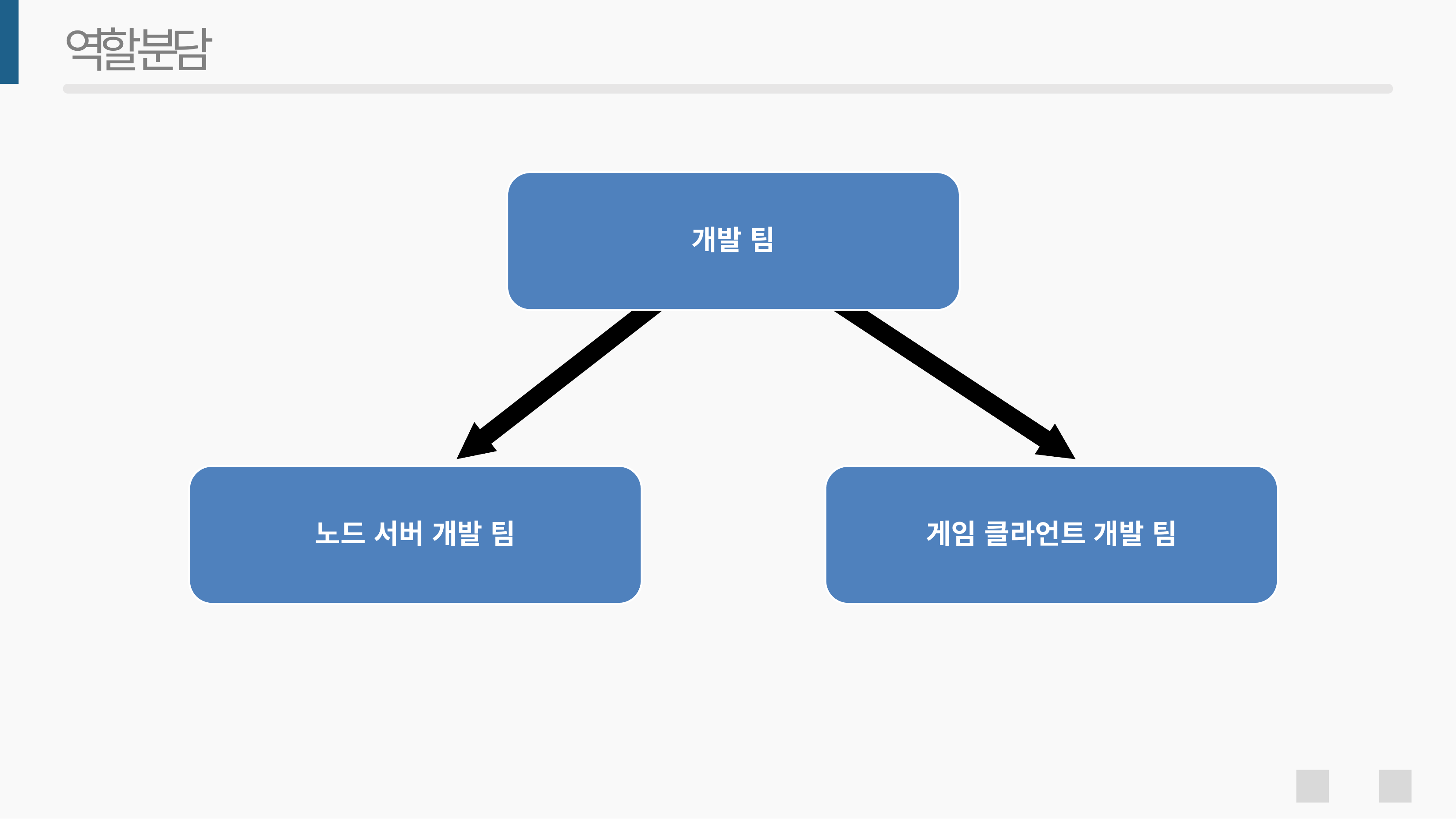

# 역할 분담

개발 팀

노드 서버 개발 팀

게임 클라언트 개발 팀